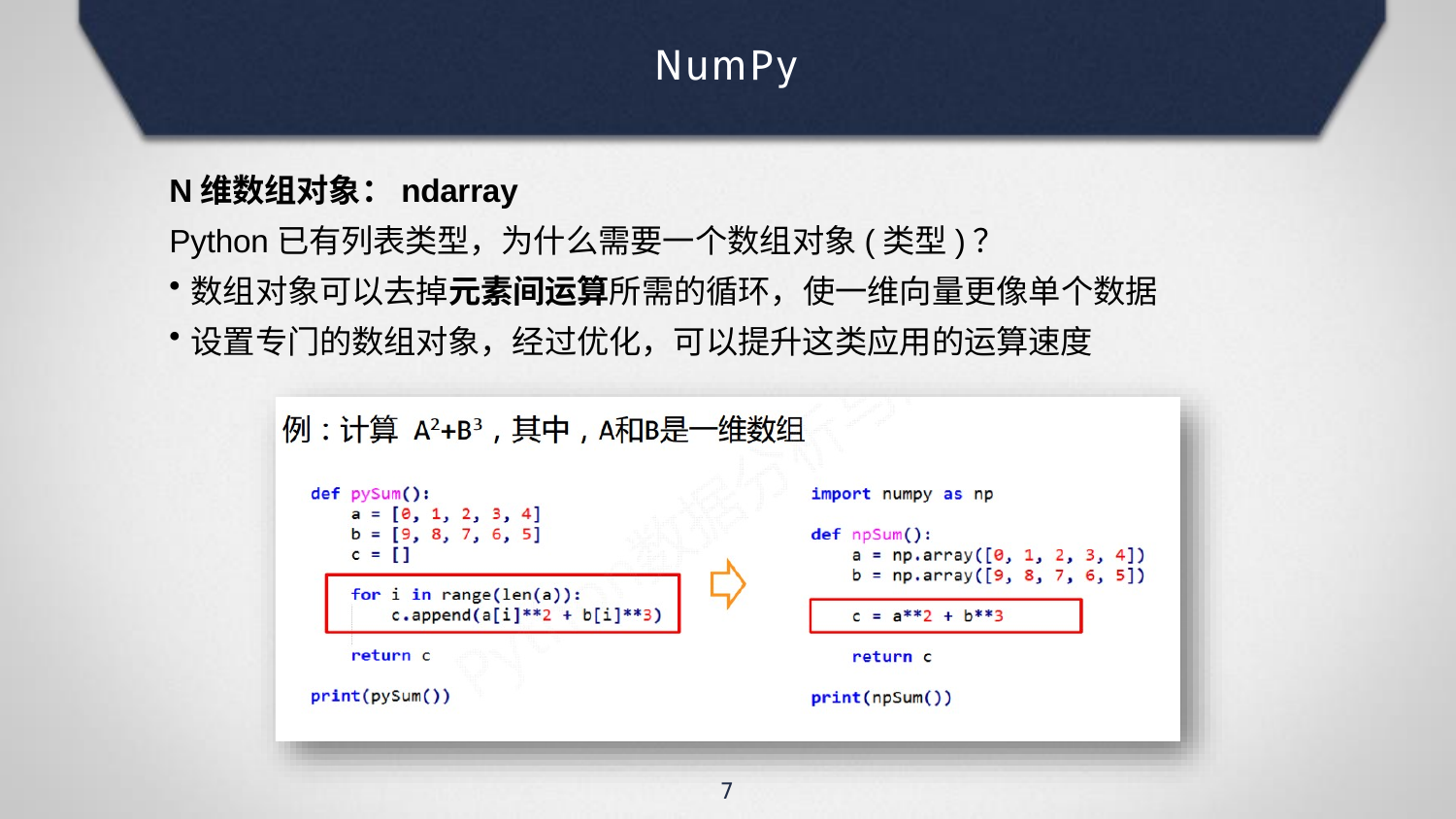

# NumPy
N维数组对象：ndarray
Python已有列表类型，为什么需要一个数组对象(类型)？
数组对象可以去掉元素间运算所需的循环，使一维向量更像单个数据
设置专门的数组对象，经过优化，可以提升这类应用的运算速度

7